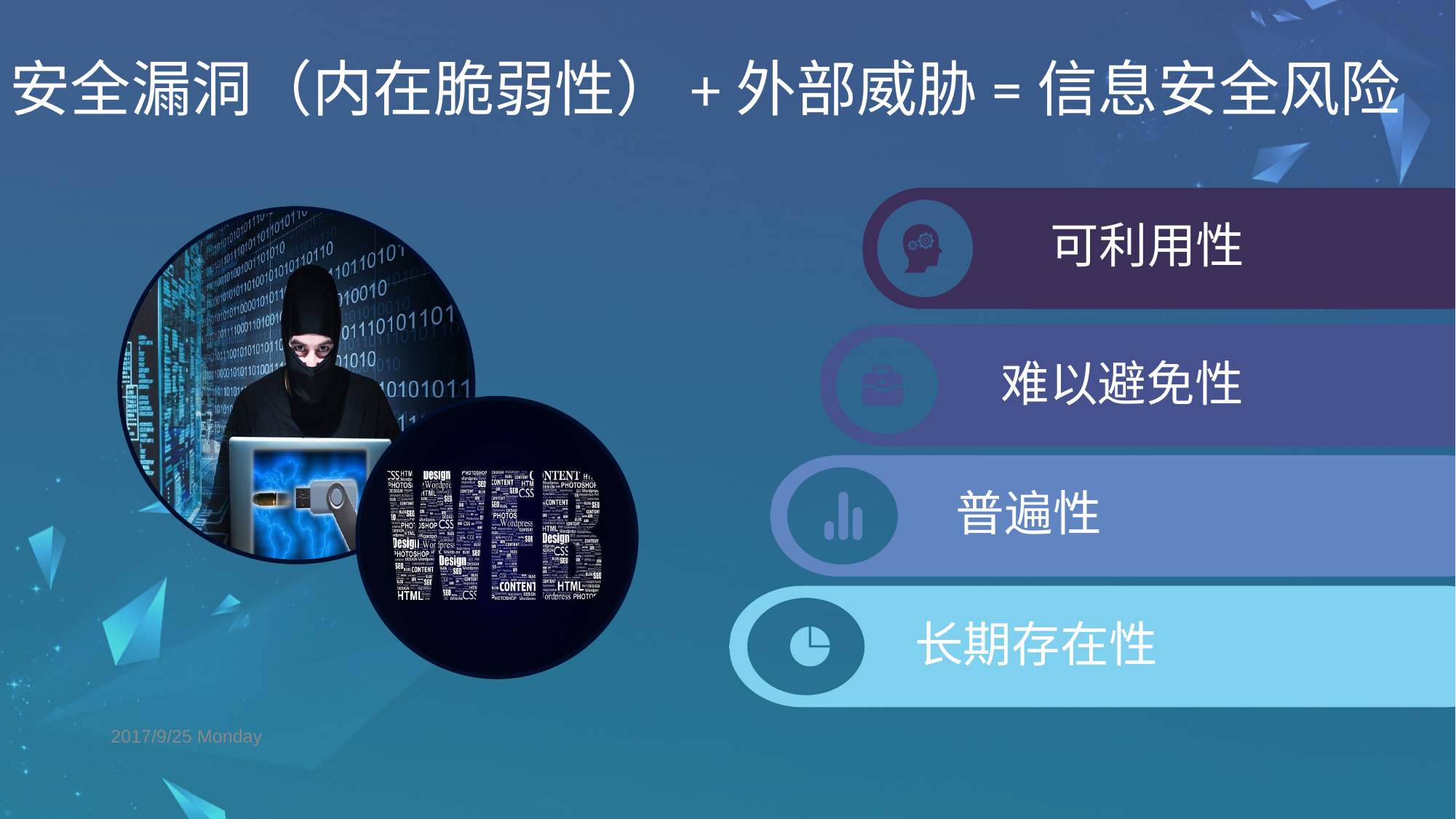

安全漏洞（内在脆弱性）+外部威胁=信息安全风险

可利用性

难以避免性

普遍性

长期存在性

2017/9/25 Monday